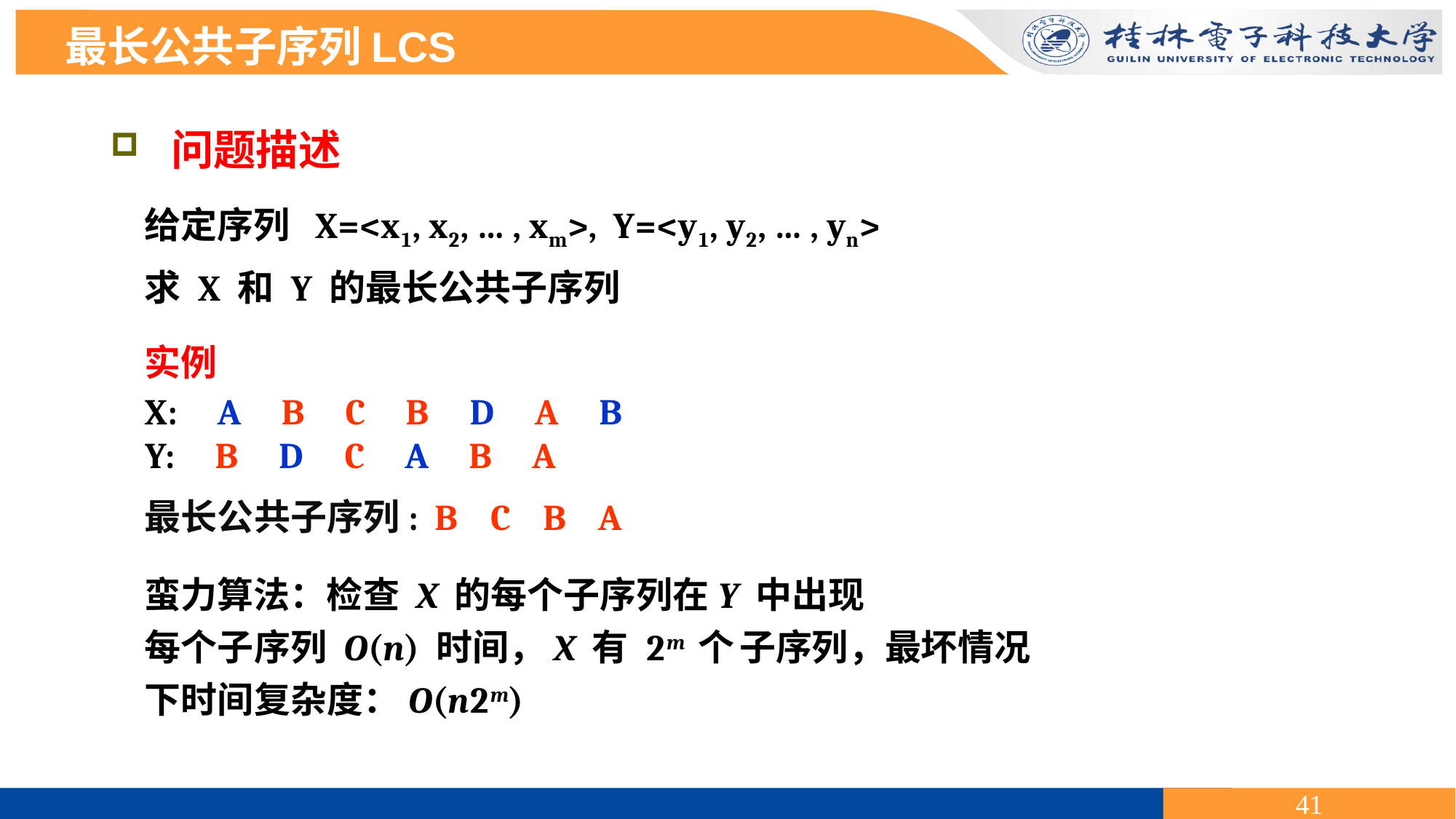

最长公共子序列LCS
 问题描述
给定序列  X=<x1, x2, … , xm>,  Y=<y1, y2, … , yn>
求 X 和 Y 的最长公共子序列
实例
X:     A     B     C     B     D     A     B
Y:     B     D     C     A     B     A
最长公共子序列:  B    C    B    A
蛮力算法：检查 X 的每个子序列在Y 中出现
每个子序列 O(n) 时间，X 有 2m 个 子序列，最坏情况下时间复杂度：O(n2m)